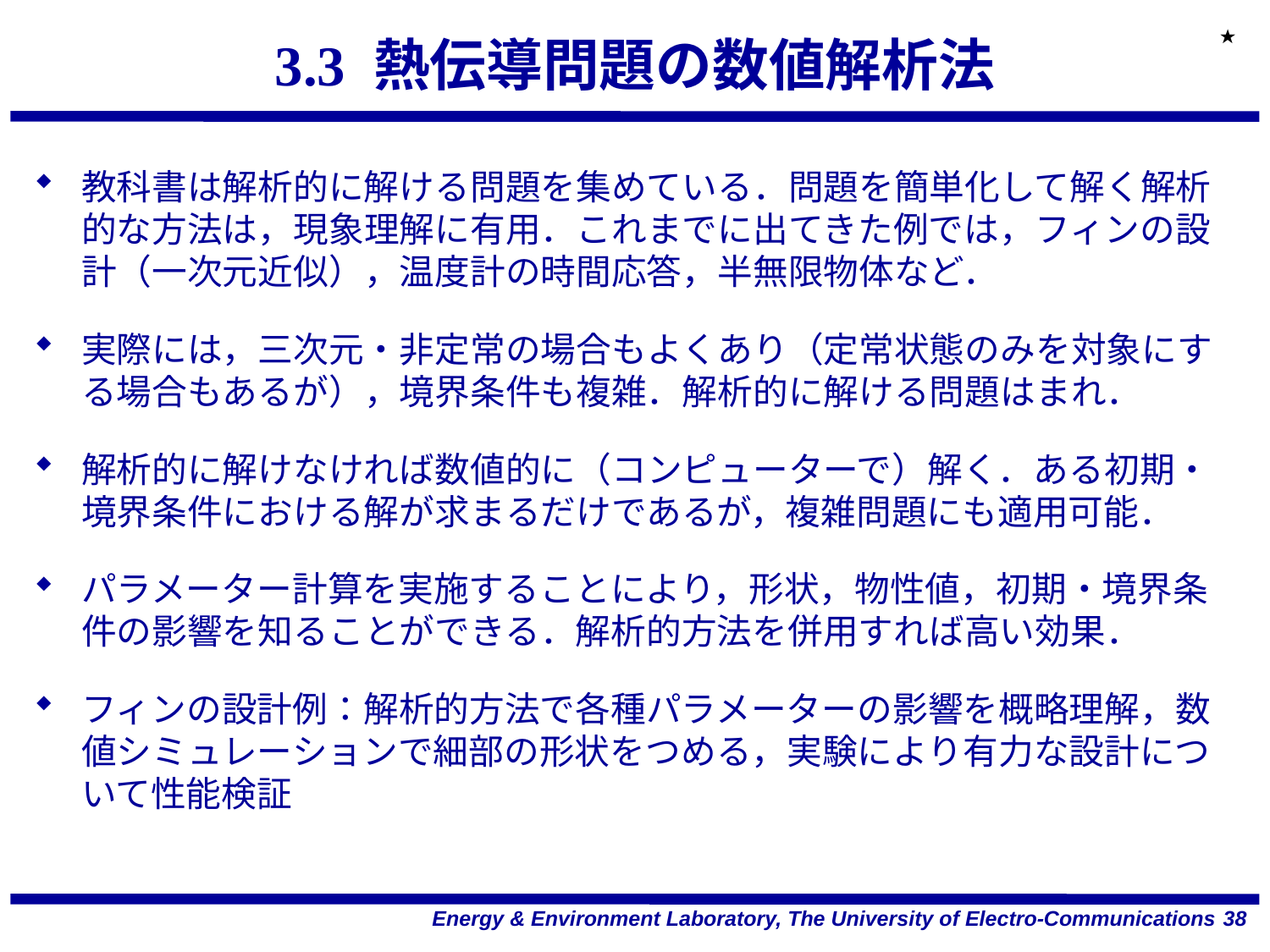

★
# 3.3 熱伝導問題の数値解析法
教科書は解析的に解ける問題を集めている．問題を簡単化して解く解析的な方法は，現象理解に有用．これまでに出てきた例では，フィンの設計（一次元近似），温度計の時間応答，半無限物体など．
実際には，三次元・非定常の場合もよくあり（定常状態のみを対象にする場合もあるが），境界条件も複雑．解析的に解ける問題はまれ．
解析的に解けなければ数値的に（コンピューターで）解く．ある初期・境界条件における解が求まるだけであるが，複雑問題にも適用可能．
パラメーター計算を実施することにより，形状，物性値，初期・境界条件の影響を知ることができる．解析的方法を併用すれば高い効果．
フィンの設計例：解析的方法で各種パラメーターの影響を概略理解，数値シミュレーションで細部の形状をつめる，実験により有力な設計について性能検証